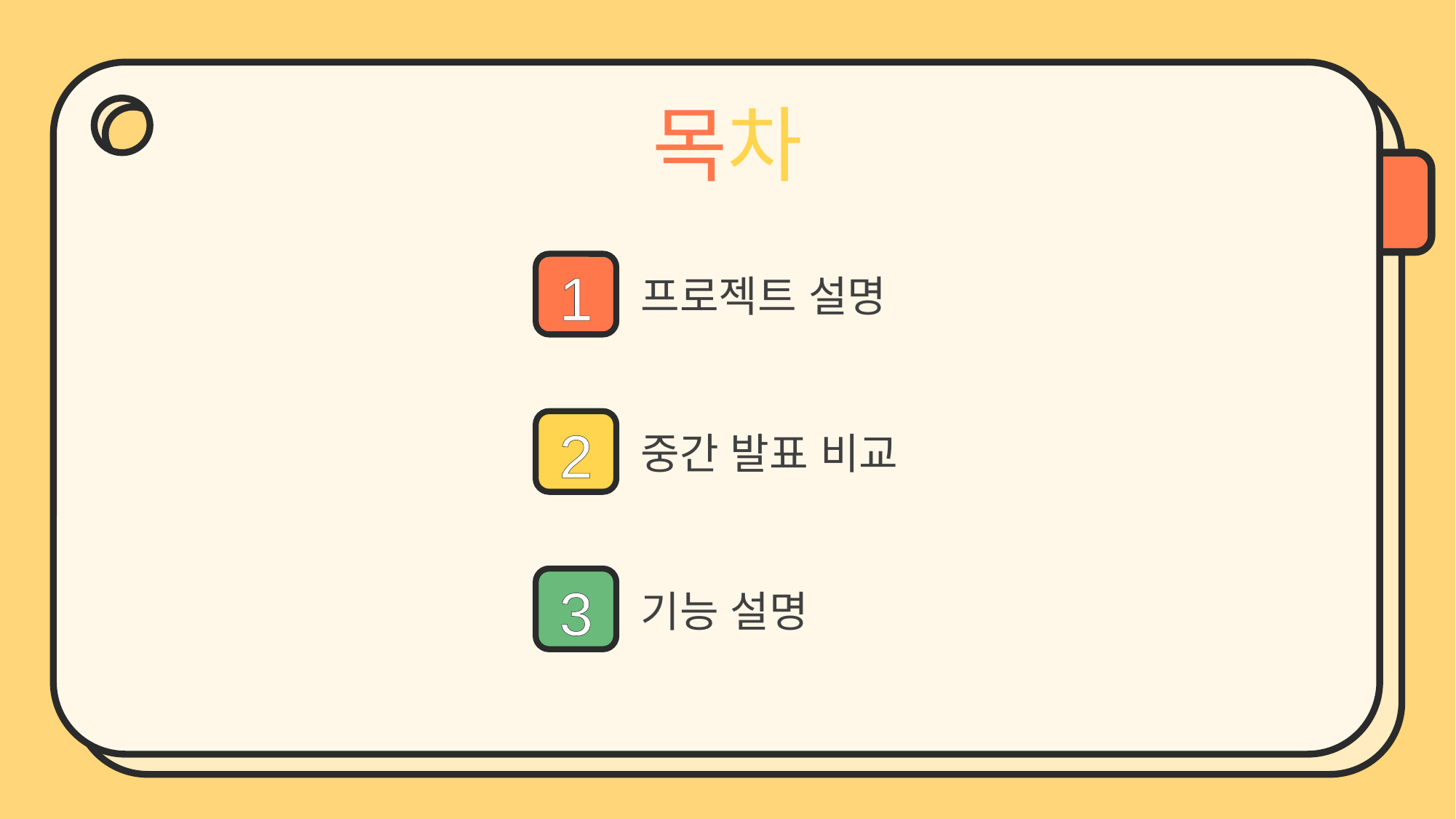

목차
프로젝트 설명
1
중간 발표 비교
2
기능 설명
3